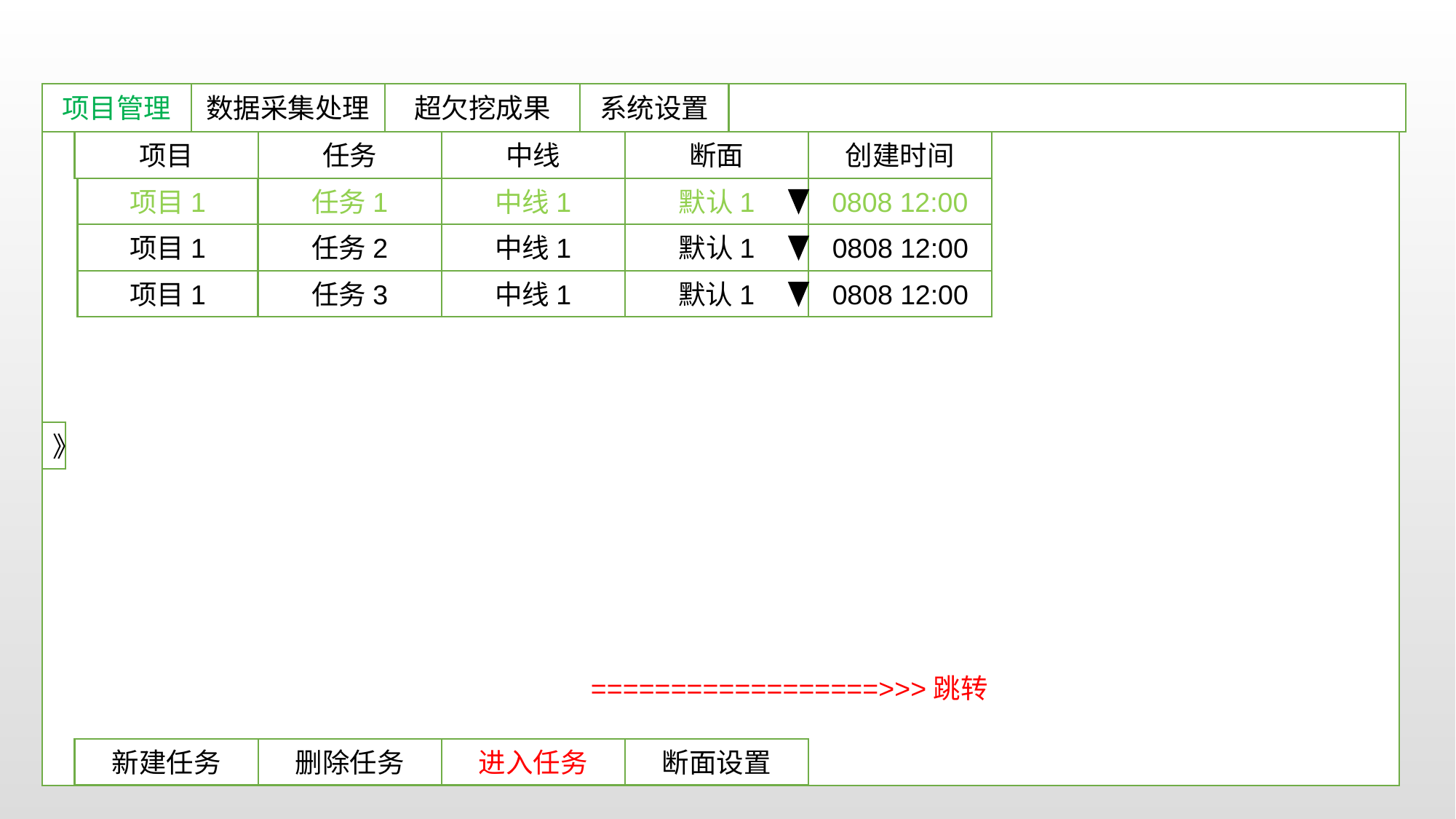

项目管理
数据采集处理
超欠挖成果
系统设置
项目
任务
中线
断面
创建时间
项目1
任务1
中线1
默认1
0808 12:00

项目1
任务2
中线1
默认1
0808 12:00

项目1
任务3
中线1
默认1
0808 12:00

》
==================>>>跳转
新建任务
删除任务
进入任务
断面设置